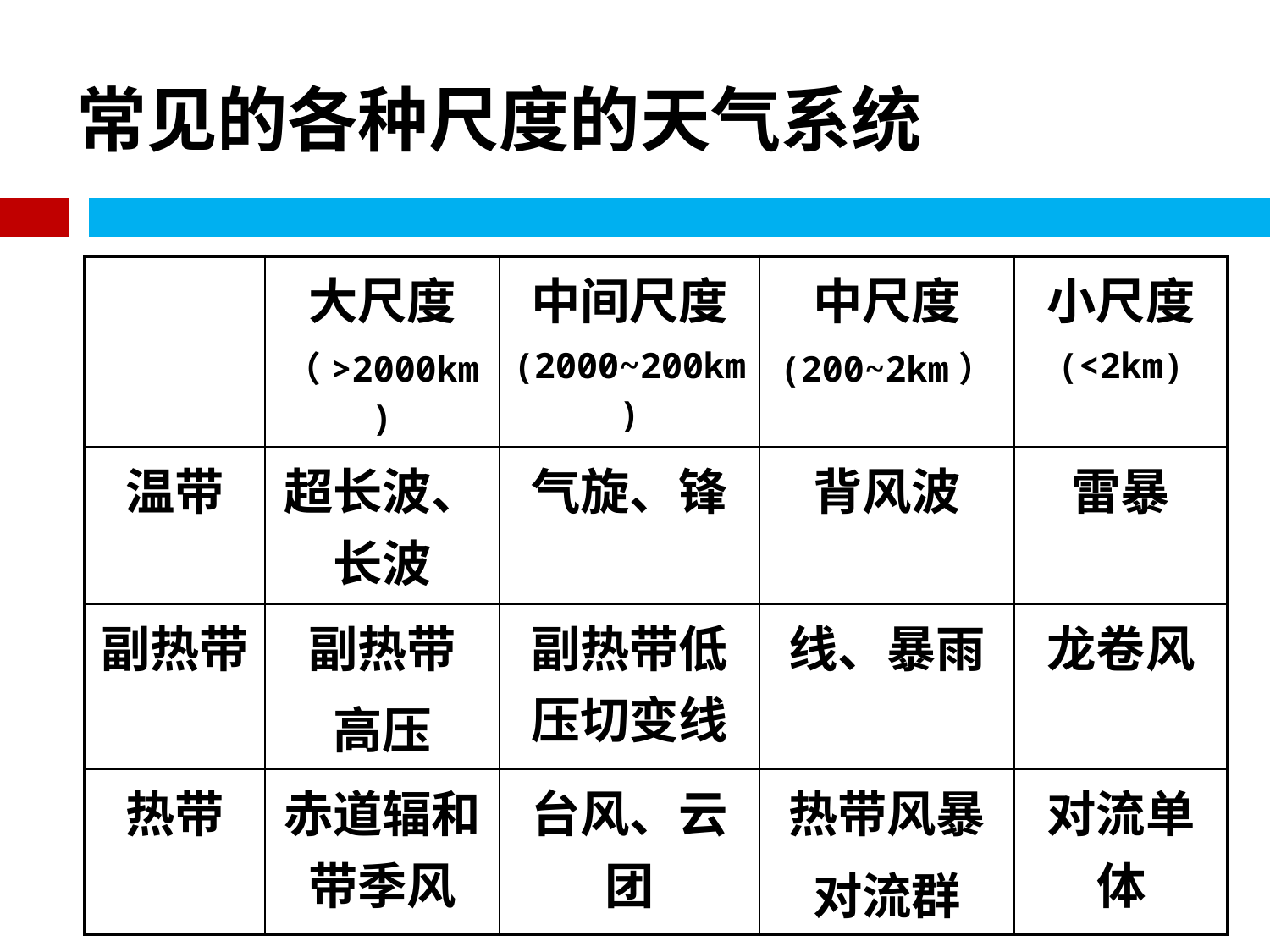

# 常见的各种尺度的天气系统
|  | 大尺度 （>2000km) | 中间尺度 (2000~200km) | 中尺度 (200~2km） | 小尺度 (<2km) |
| --- | --- | --- | --- | --- |
| 温带 | 超长波、长波 | 气旋、锋 | 背风波 | 雷暴 |
| 副热带 | 副热带 高压 | 副热带低压切变线 | 线、暴雨 | 龙卷风 |
| 热带 | 赤道辐和带季风 | 台风、云团 | 热带风暴 对流群 | 对流单体 |